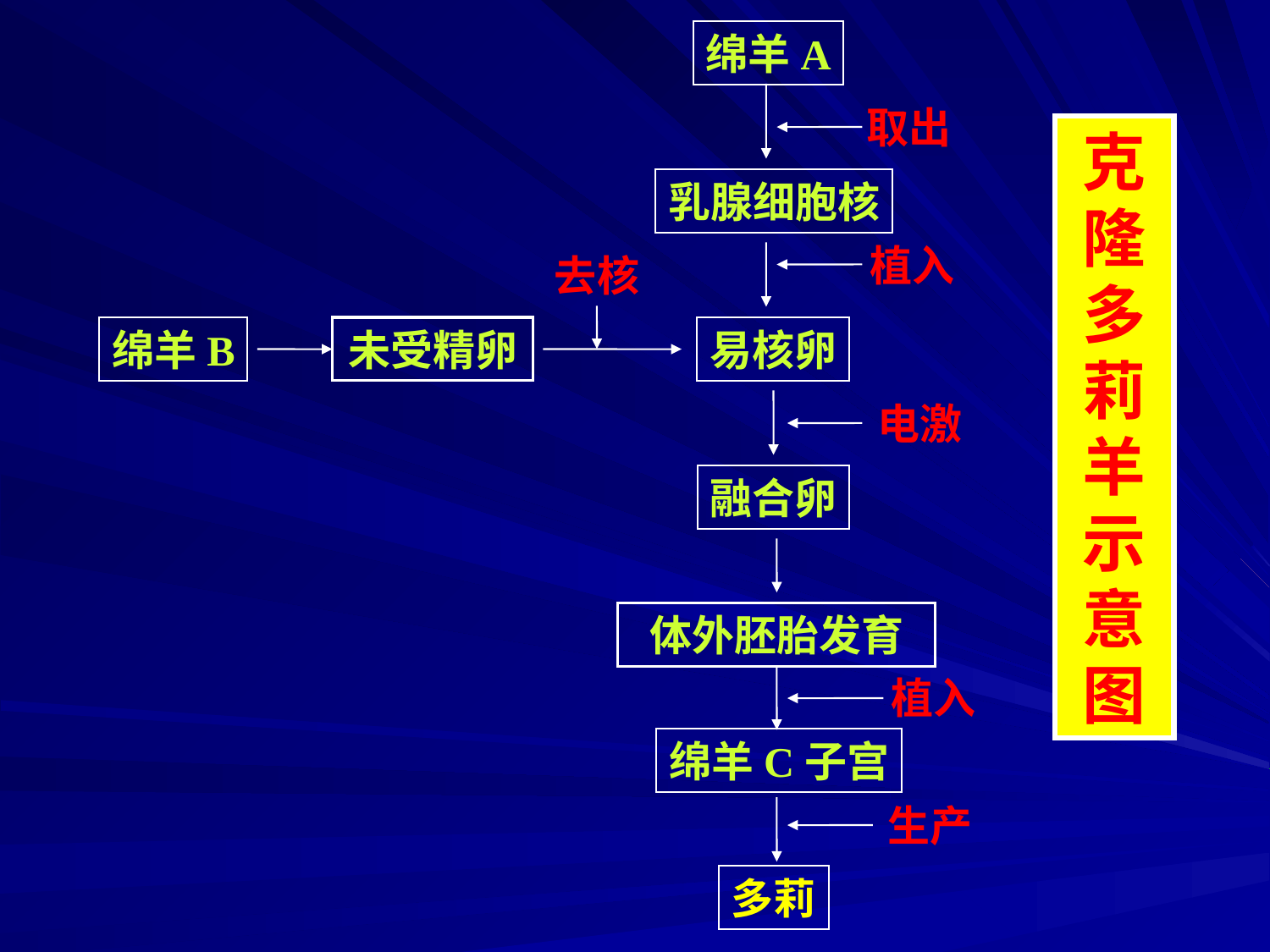

绵羊A

取出
克隆多莉羊示意图

乳腺细胞核
植入
去核

绵羊B
未受精卵
易核卵

电激

融合卵

体外胚胎发育
植入

绵羊C子宫
生产

多莉